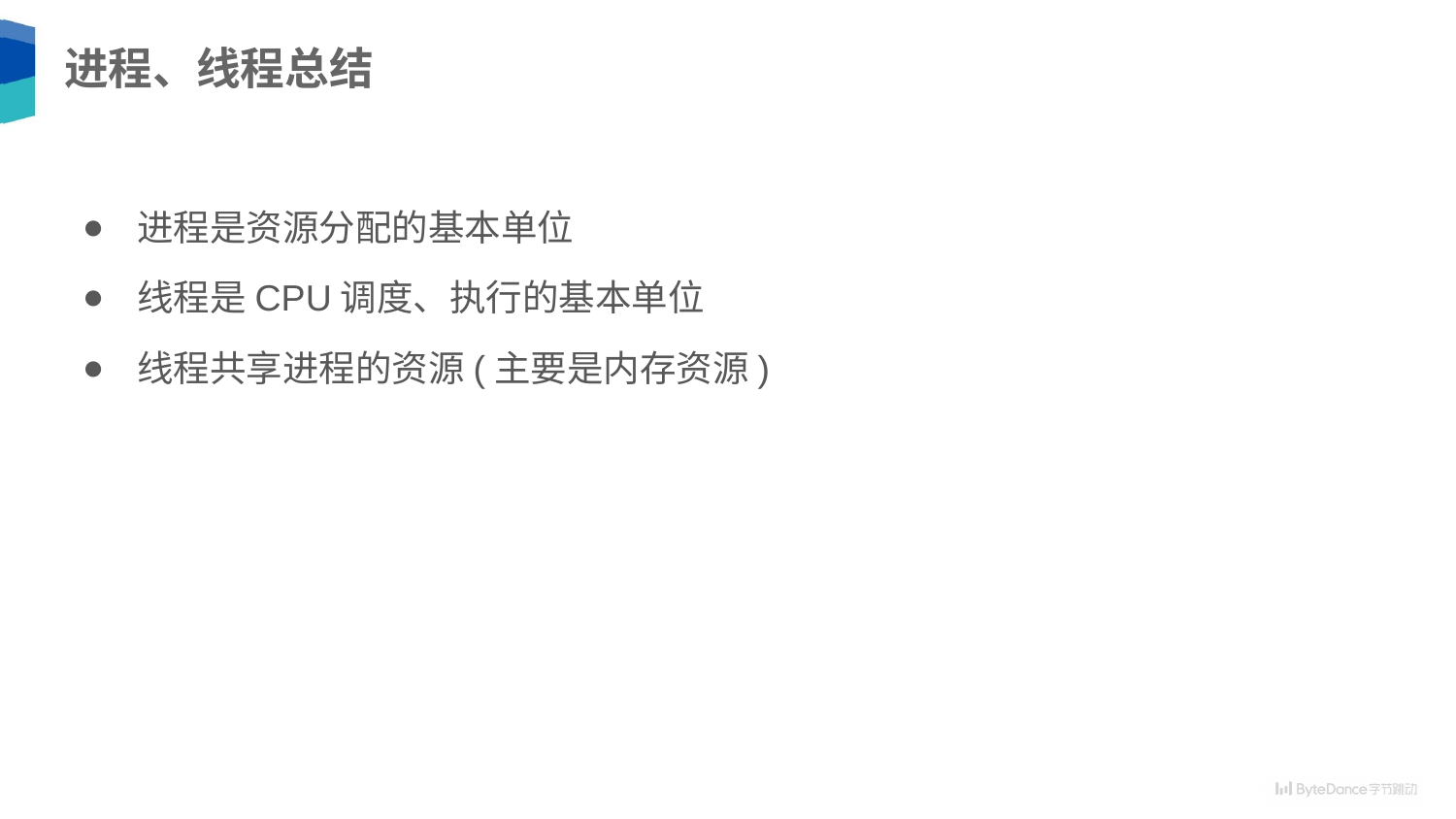

# 进程、线程总结
进程是资源分配的基本单位
线程是CPU调度、执行的基本单位
线程共享进程的资源(主要是内存资源)